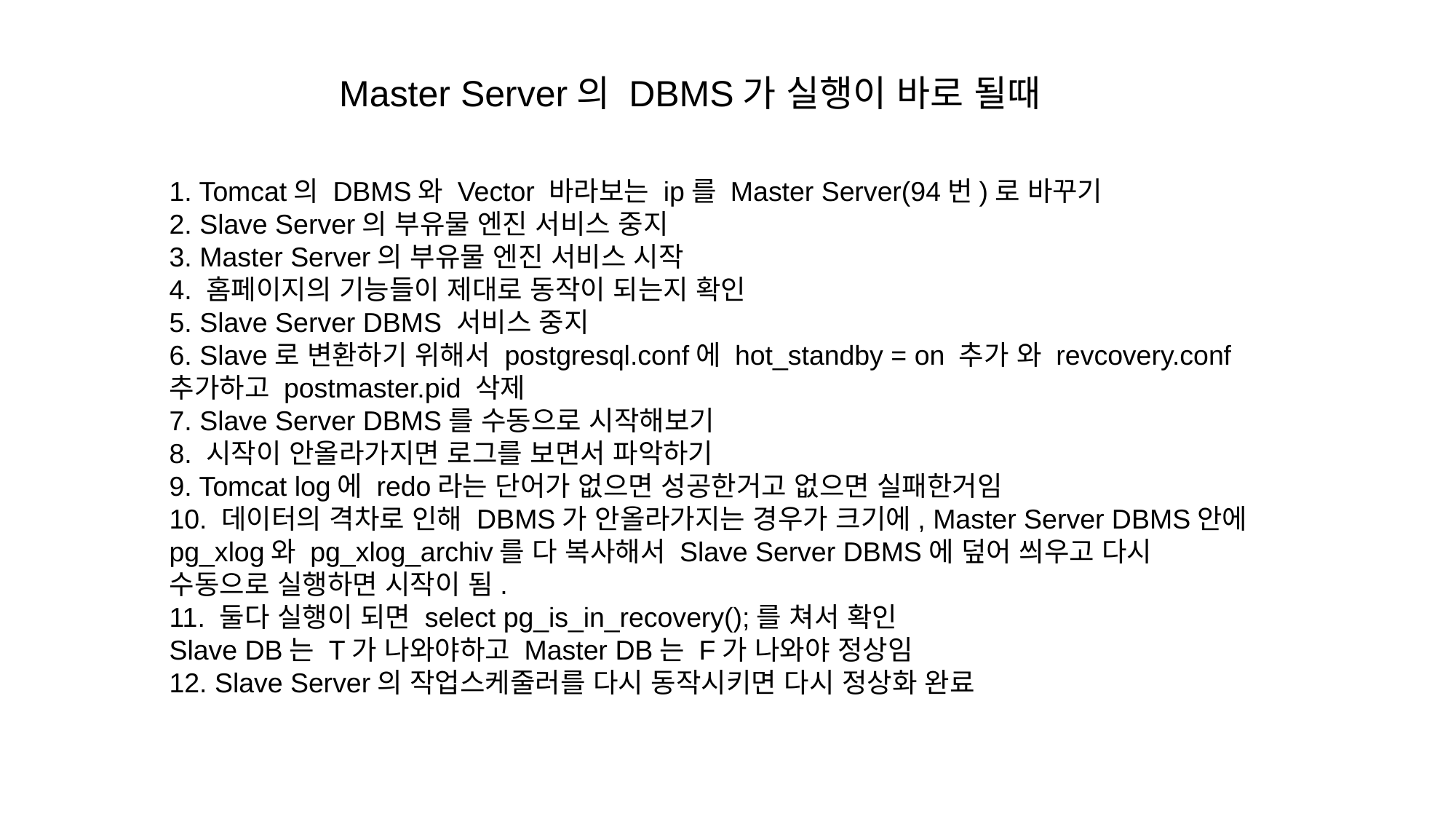

Master Server의 DBMS가 실행이 바로 될때
1. Tomcat의 DBMS와 Vector 바라보는 ip를 Master Server(94번)로 바꾸기
2. Slave Server의 부유물 엔진 서비스 중지
3. Master Server의 부유물 엔진 서비스 시작
4. 홈페이지의 기능들이 제대로 동작이 되는지 확인
5. Slave Server DBMS 서비스 중지
6. Slave로 변환하기 위해서 postgresql.conf에 hot_standby = on 추가 와 revcovery.conf 추가하고 postmaster.pid 삭제
7. Slave Server DBMS를 수동으로 시작해보기
8. 시작이 안올라가지면 로그를 보면서 파악하기
9. Tomcat log에 redo라는 단어가 없으면 성공한거고 없으면 실패한거임
10. 데이터의 격차로 인해 DBMS가 안올라가지는 경우가 크기에, Master Server DBMS안에 pg_xlog와 pg_xlog_archiv를 다 복사해서 Slave Server DBMS에 덮어 씌우고 다시
수동으로 실행하면 시작이 됨.
11. 둘다 실행이 되면 select pg_is_in_recovery();를 쳐서 확인
Slave DB는 T가 나와야하고 Master DB는 F가 나와야 정상임
12. Slave Server의 작업스케줄러를 다시 동작시키면 다시 정상화 완료